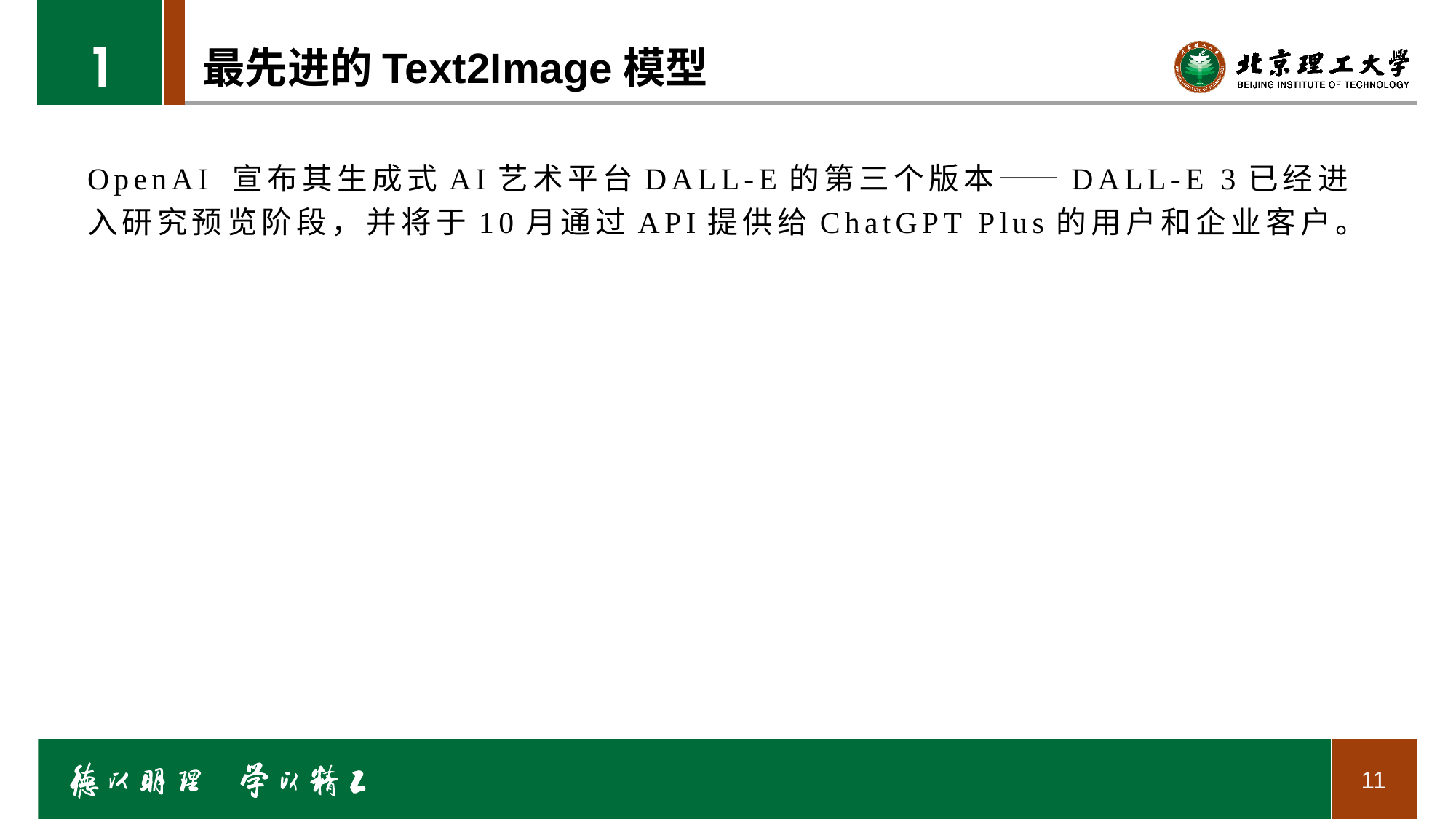

1
# 最先进的Text2Image模型
OpenAI 宣布其生成式AI艺术平台DALL-E的第三个版本——DALL-E 3已经进入研究预览阶段，并将于10月通过API提供给ChatGPT Plus的用户和企业客户。